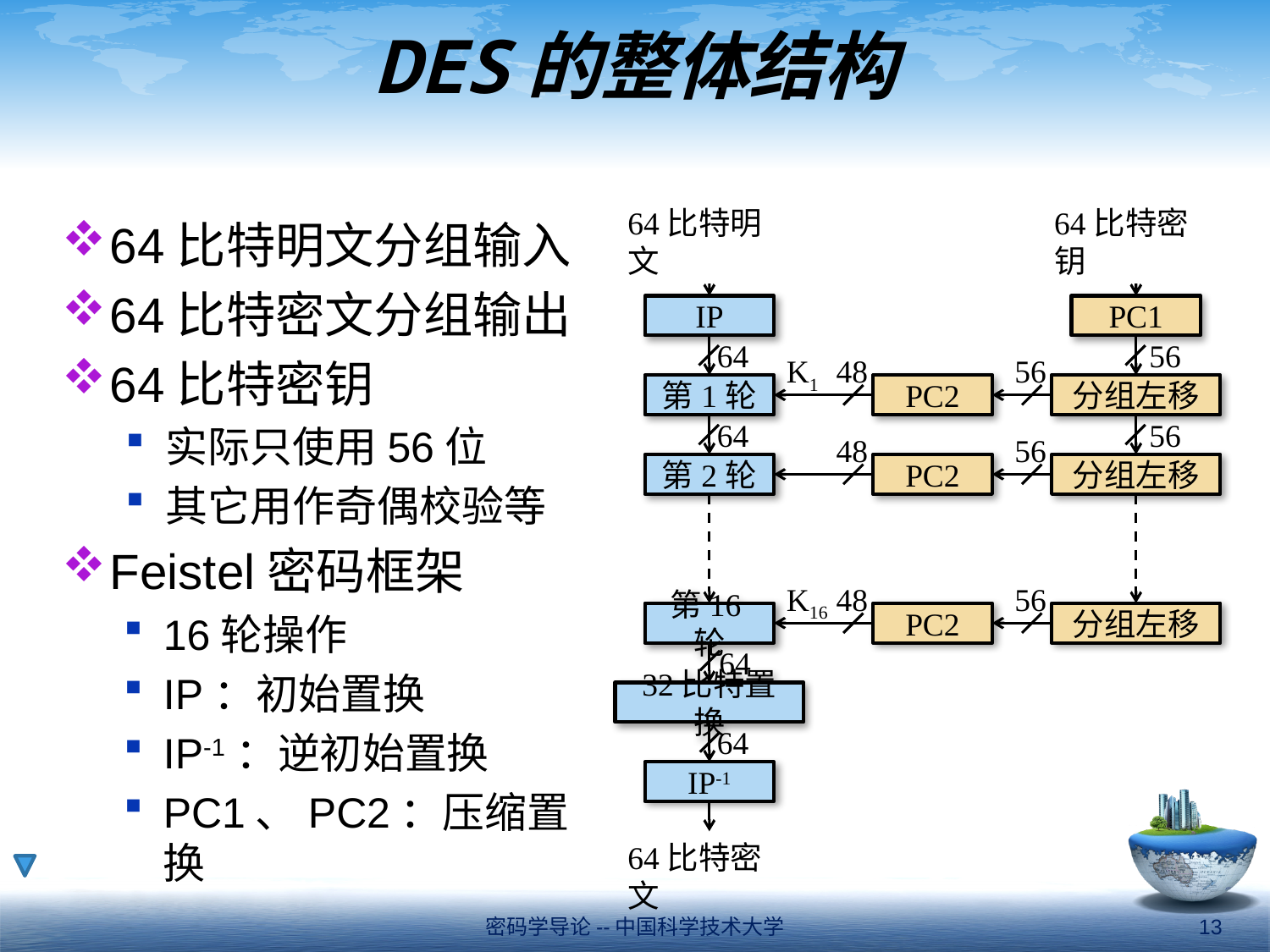

# DES的整体结构
64比特密钥
64比特明文
IP
PC1
64
56
K1
48
56
第1轮
PC2
分组左移
64
56
48
56
第2轮
PC2
分组左移
K16
48
56
第16轮
PC2
分组左移
64
32比特置换
64
IP-1
64比特密文
64比特明文分组输入
64比特密文分组输出
64比特密钥
实际只使用56位
其它用作奇偶校验等
Feistel密码框架
16轮操作
IP：初始置换
IP-1：逆初始置换
PC1、PC2：压缩置换

密码学导论--中国科学技术大学
13